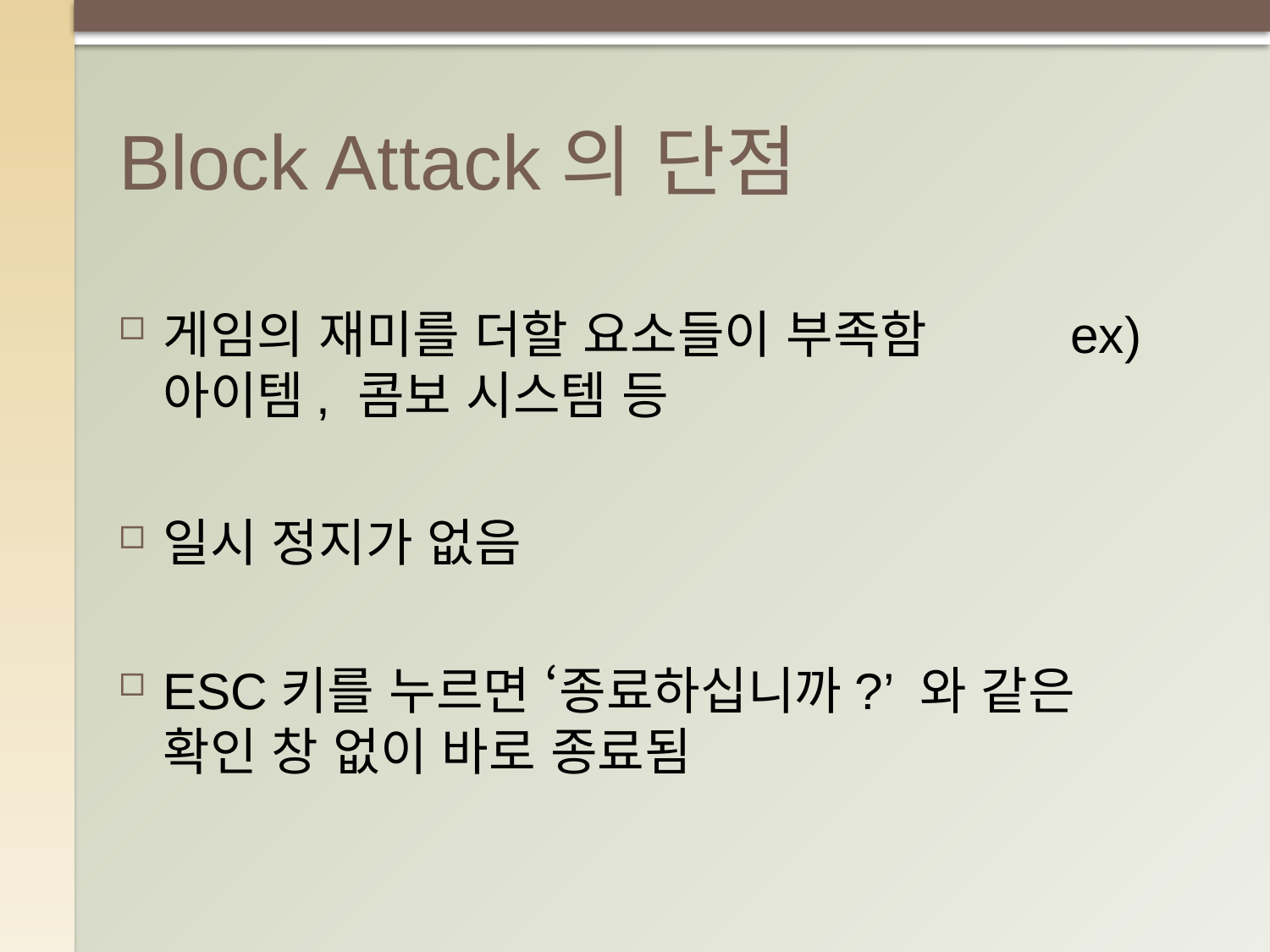

# Block Attack의 단점

게임의 재미를 더할 요소들이 부족함         ex)아이템, 콤보 시스템 등

일시 정지가 없음

ESC키를 누르면 ‘종료하십니까?’ 와 같은       확인 창 없이 바로 종료됨